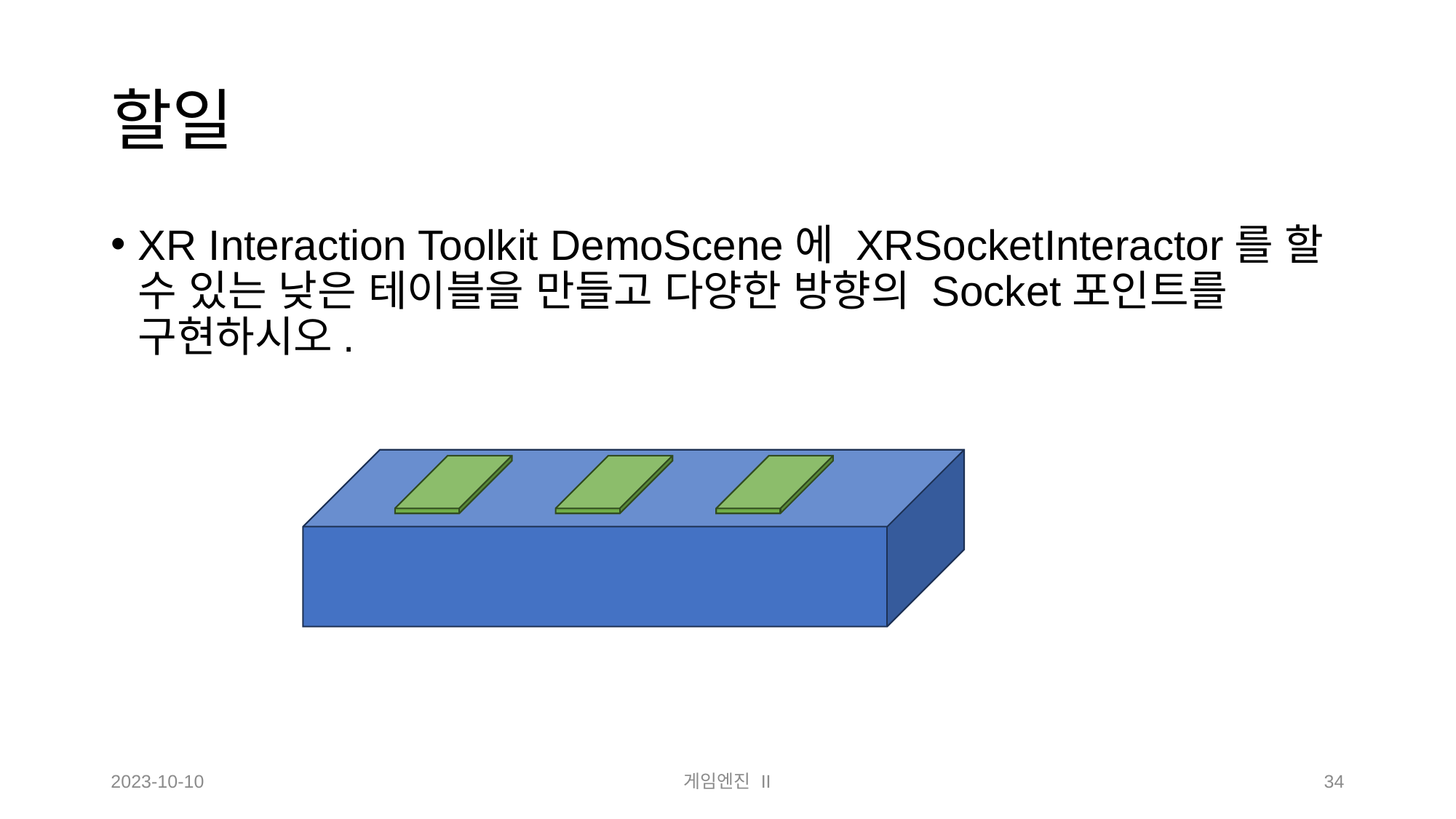

# 할일
XR Interaction Toolkit DemoScene에 XRSocketInteractor를 할 수 있는 낮은 테이블을 만들고 다양한 방향의 Socket포인트를 구현하시오.

2023-10-10
게임엔진 II
34